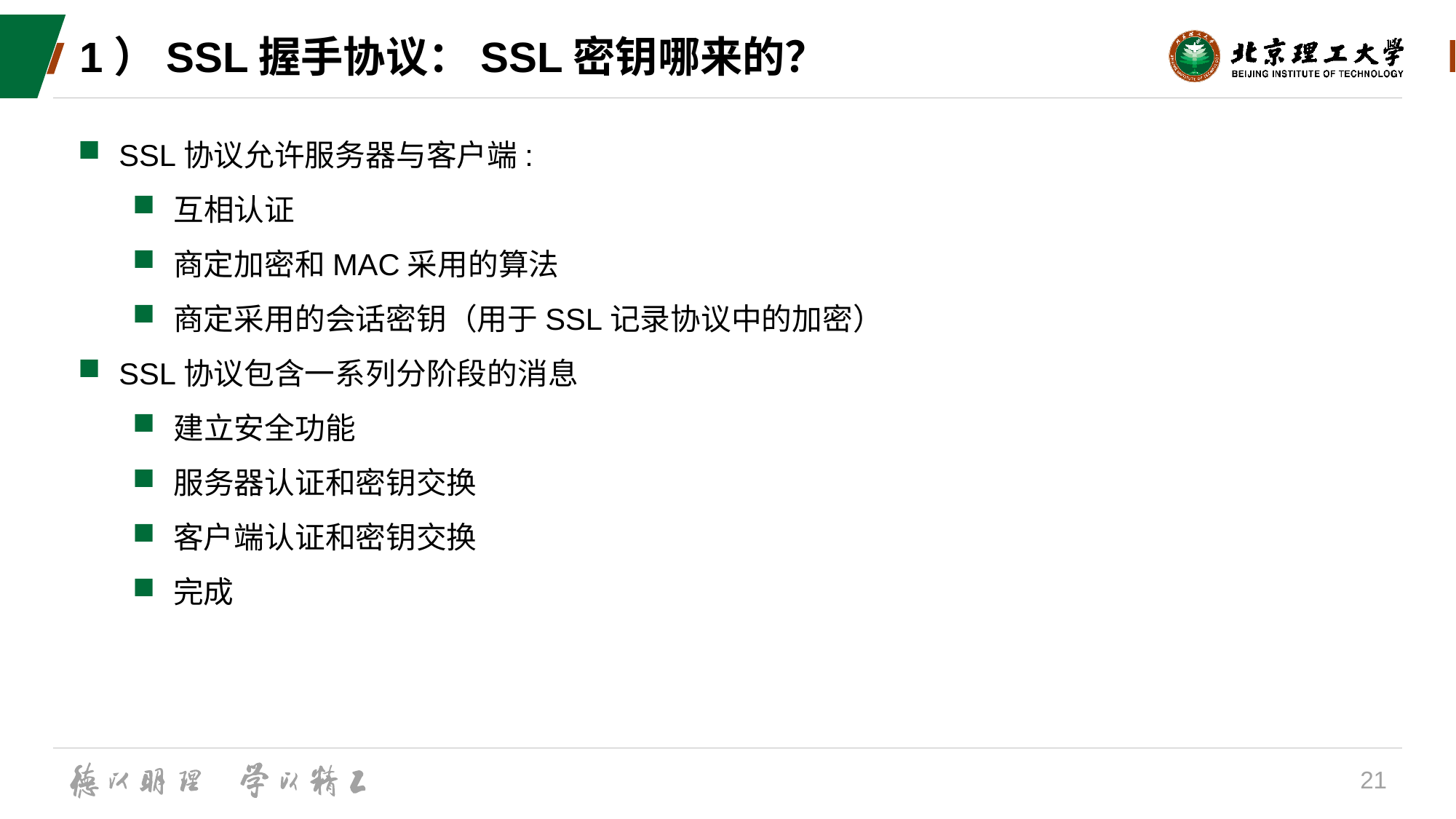

# 1）SSL握手协议：SSL密钥哪来的？
SSL协议允许服务器与客户端:
互相认证
商定加密和MAC采用的算法
商定采用的会话密钥（用于SSL记录协议中的加密）
SSL协议包含一系列分阶段的消息
建立安全功能
服务器认证和密钥交换
客户端认证和密钥交换
完成